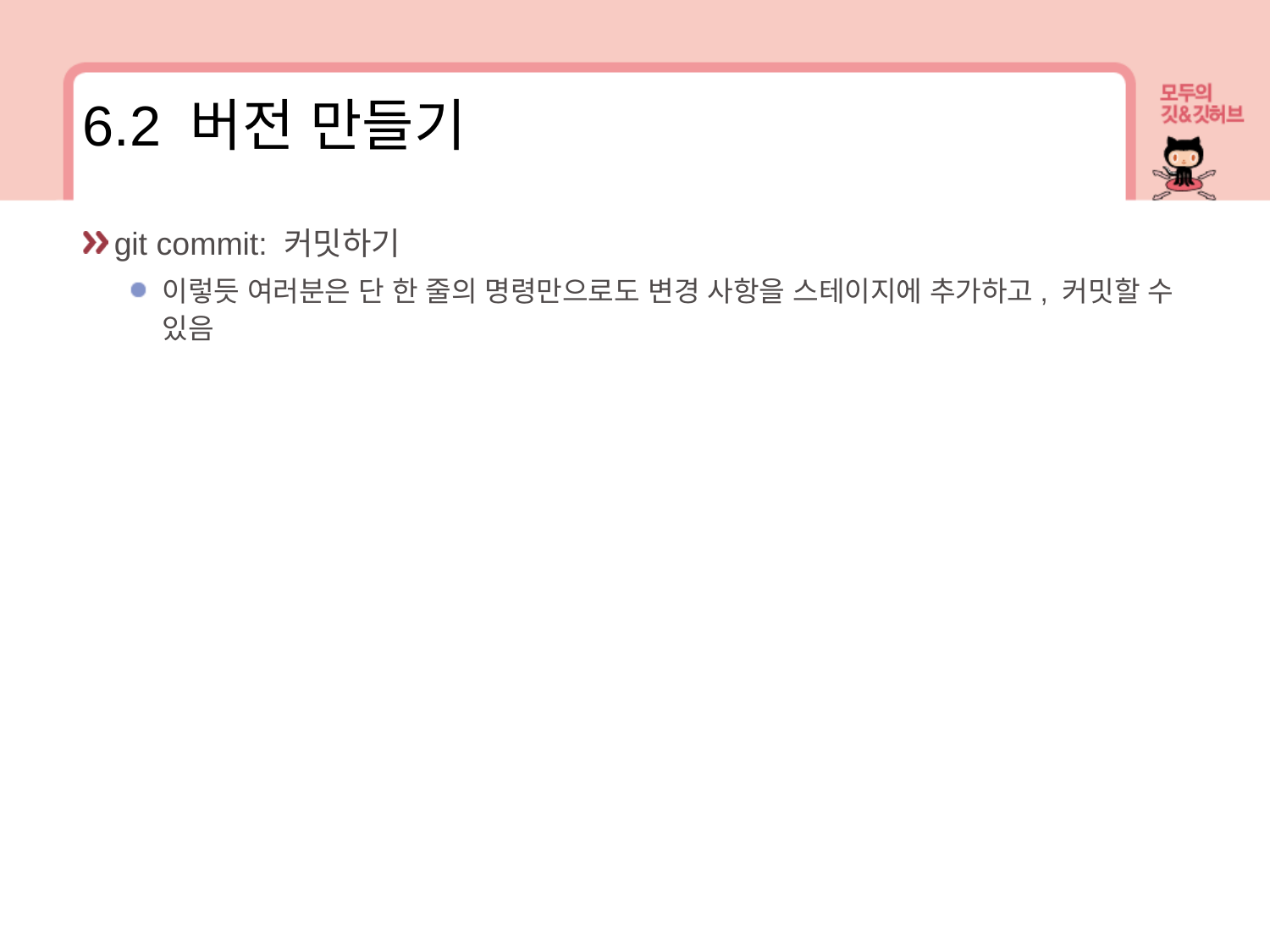

6.2 버전 만들기
git commit: 커밋하기
이렇듯 여러분은 단 한 줄의 명령만으로도 변경 사항을 스테이지에 추가하고, 커밋할 수 있음